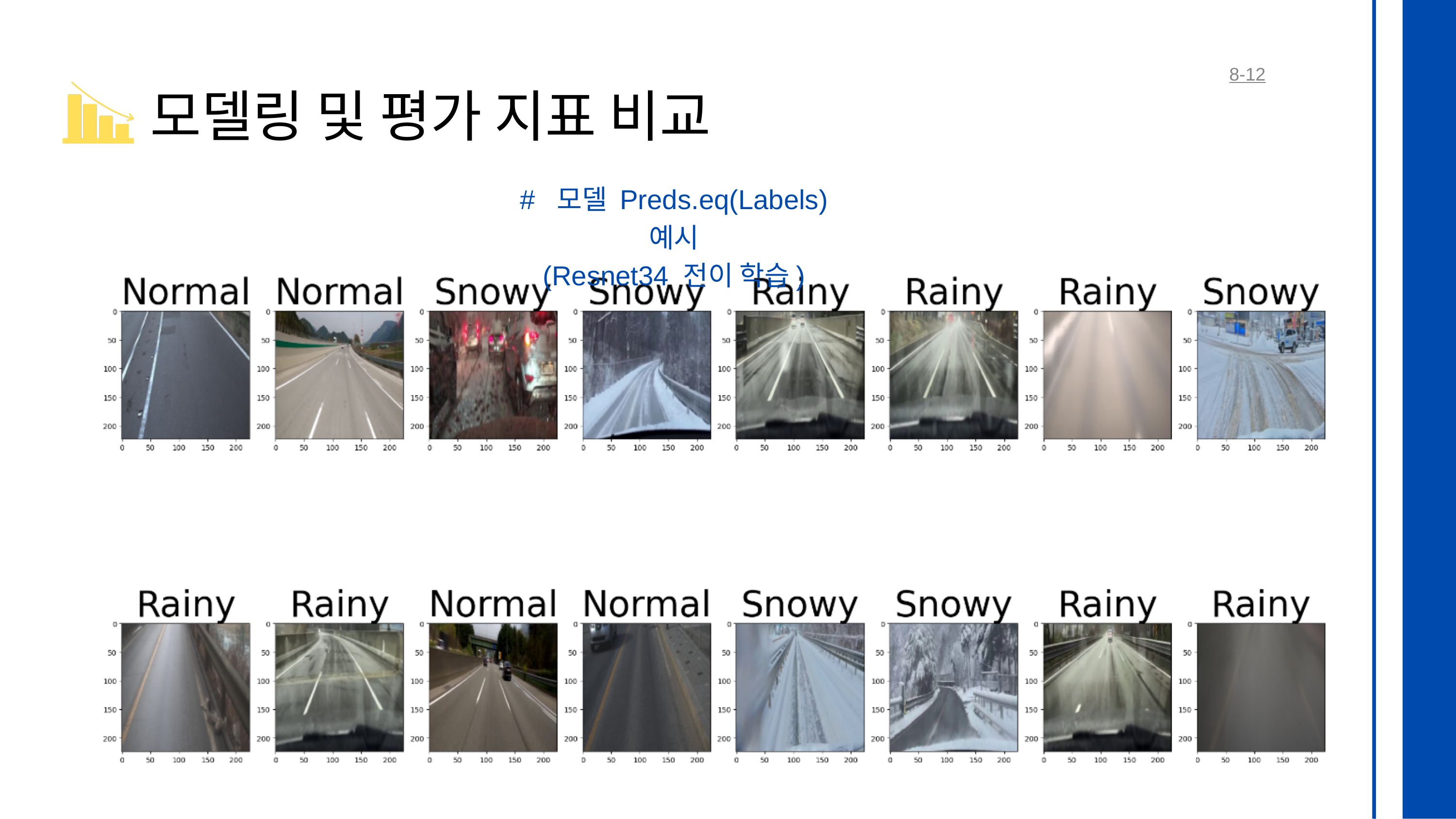

8-12
모델링 및 평가 지표 비교

#  모델 Preds.eq(Labels) 예시
(Resnet34 전이 학습)